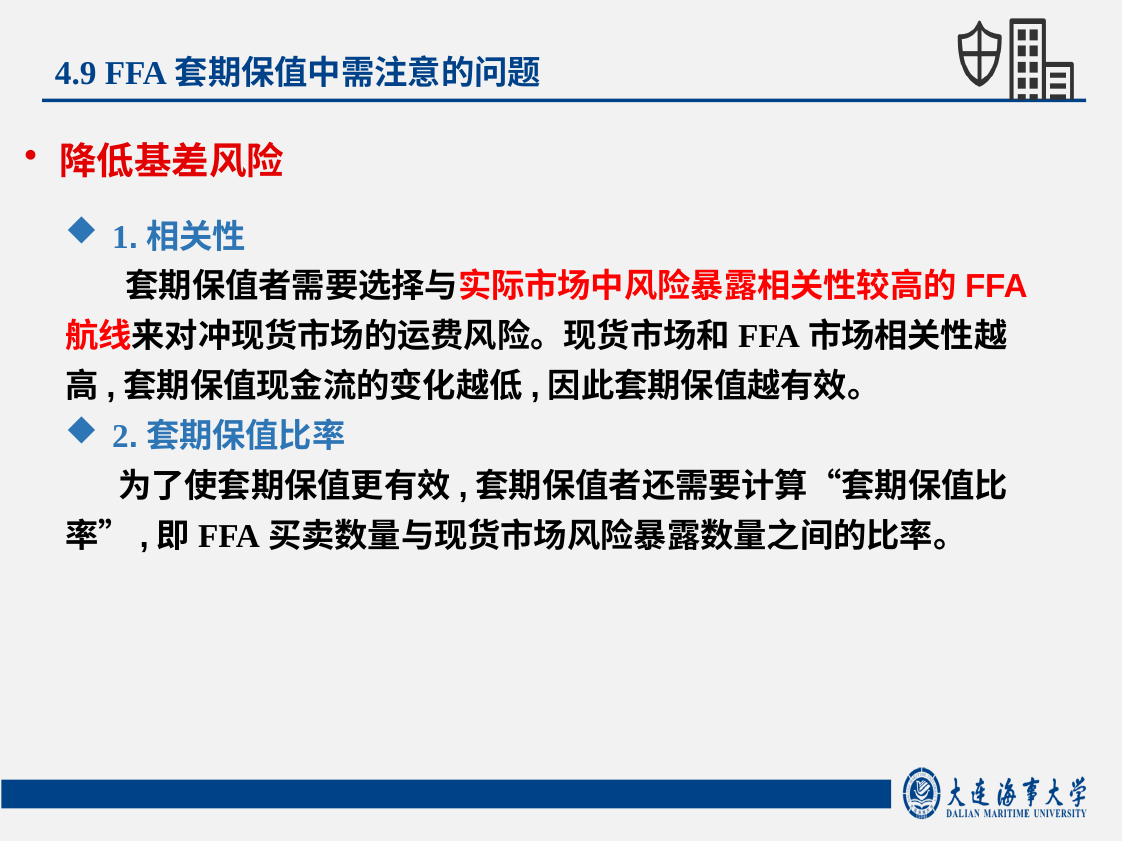

4.9 FFA套期保值中需注意的问题
降低基差风险
1.相关性
       套期保值者需要选择与实际市场中风险暴露相关性较高的FFA航线来对冲现货市场的运费风险。现货市场和FFA市场相关性越高,套期保值现金流的变化越低,因此套期保值越有效。
2.套期保值比率
      为了使套期保值更有效,套期保值者还需要计算“套期保值比率”,即FFA买卖数量与现货市场风险暴露数量之间的比率。